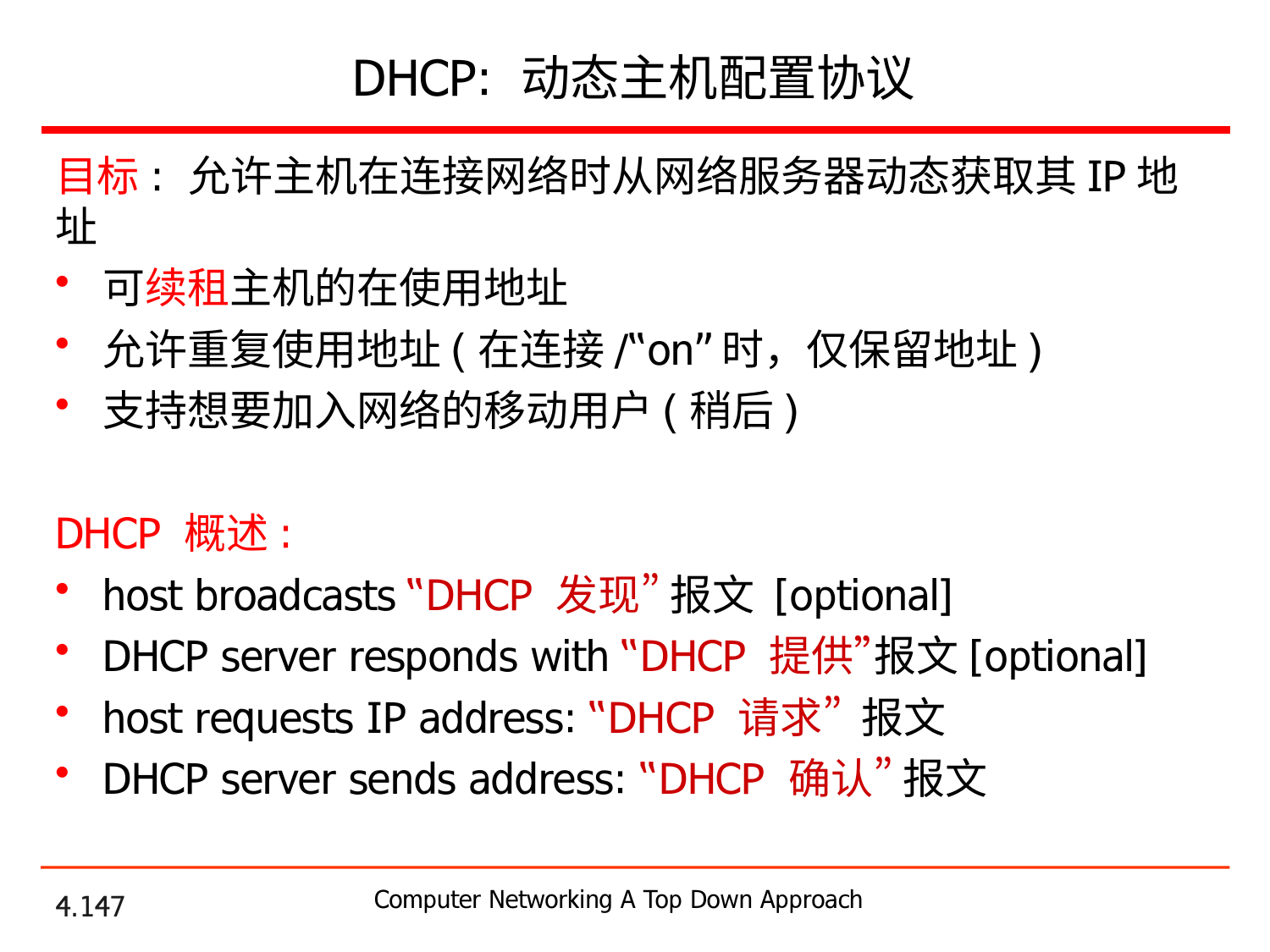

# DHCP: 动态主机配置协议
目标: 允许主机在连接网络时从网络服务器动态获取其IP地址
可续租主机的在使用地址
允许重复使用地址(在连接/“on”时，仅保留地址)
支持想要加入网络的移动用户(稍后)

DHCP 概述:
host broadcasts “DHCP 发现” 报文 [optional]
DHCP server responds with “DHCP 提供”报文[optional]
host requests IP address: “DHCP 请求”  报文
DHCP server sends address: “DHCP 确认” 报文